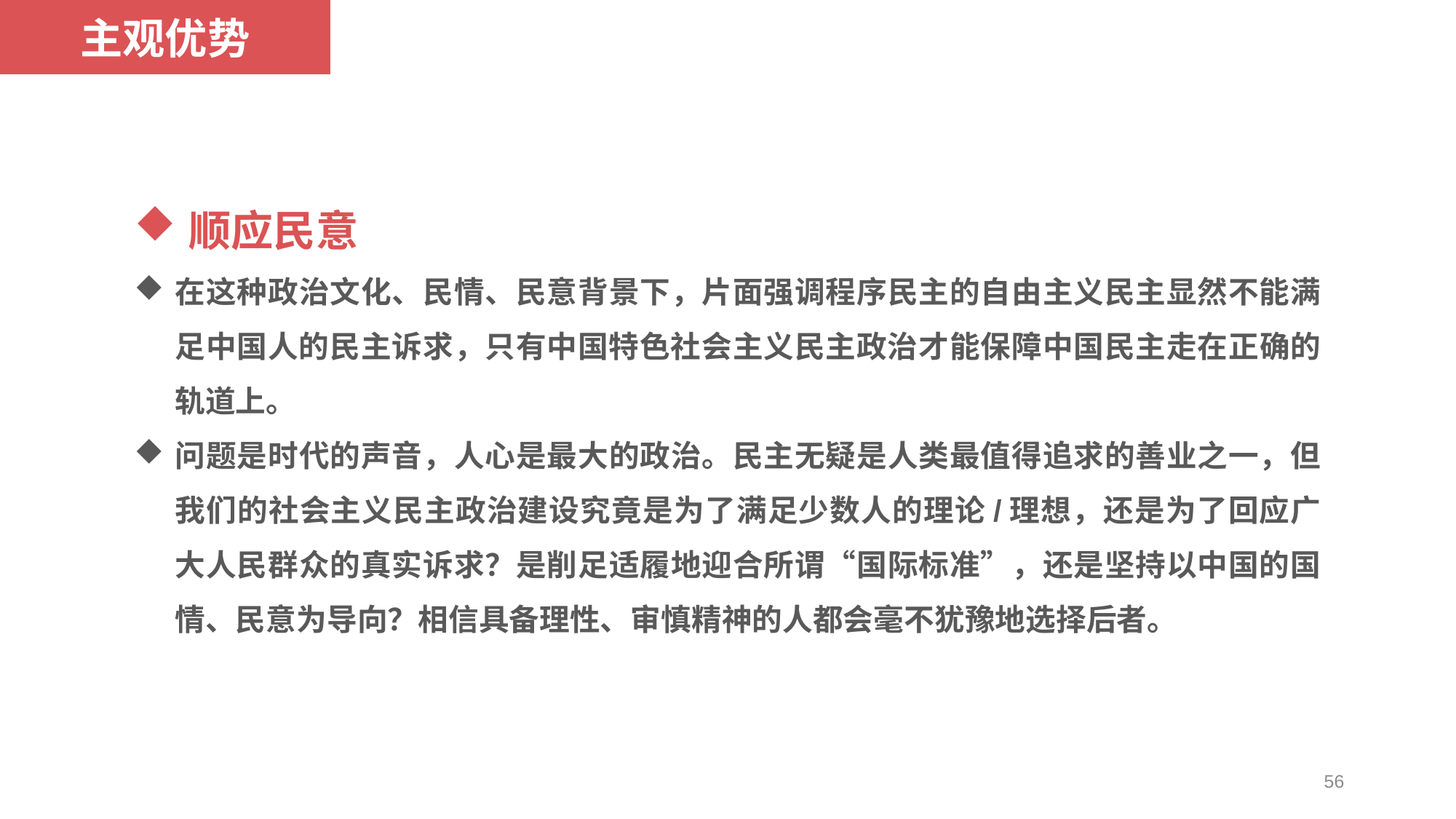

主观优势
顺应民意
在这种政治文化、民情、民意背景下，片面强调程序民主的自由主义民主显然不能满足中国人的民主诉求，只有中国特色社会主义民主政治才能保障中国民主走在正确的轨道上。
问题是时代的声音，人心是最大的政治。民主无疑是人类最值得追求的善业之一，但我们的社会主义民主政治建设究竟是为了满足少数人的理论/理想，还是为了回应广大人民群众的真实诉求？是削足适履地迎合所谓“国际标准”，还是坚持以中国的国情、民意为导向？相信具备理性、审慎精神的人都会毫不犹豫地选择后者。

56